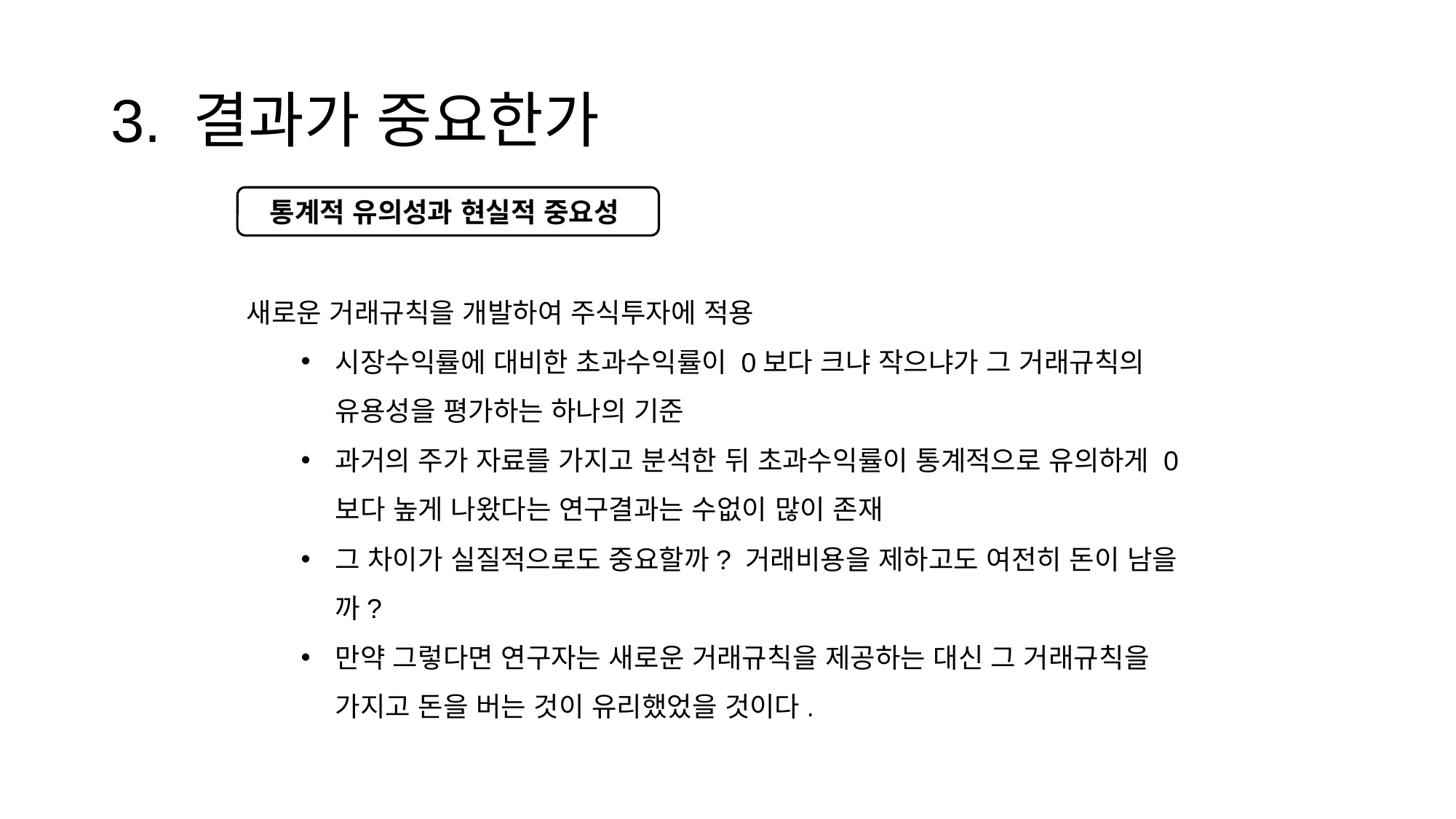

# 3. 결과가 중요한가
통계적 유의성과 현실적 중요성
새로운 거래규칙을 개발하여 주식투자에 적용
시장수익률에 대비한 초과수익률이 0보다 크냐 작으냐가 그 거래규칙의 유용성을 평가하는 하나의 기준
과거의 주가 자료를 가지고 분석한 뒤 초과수익률이 통계적으로 유의하게 0보다 높게 나왔다는 연구결과는 수없이 많이 존재
그 차이가 실질적으로도 중요할까? 거래비용을 제하고도 여전히 돈이 남을까?
만약 그렇다면 연구자는 새로운 거래규칙을 제공하는 대신 그 거래규칙을 가지고 돈을 버는 것이 유리했었을 것이다.